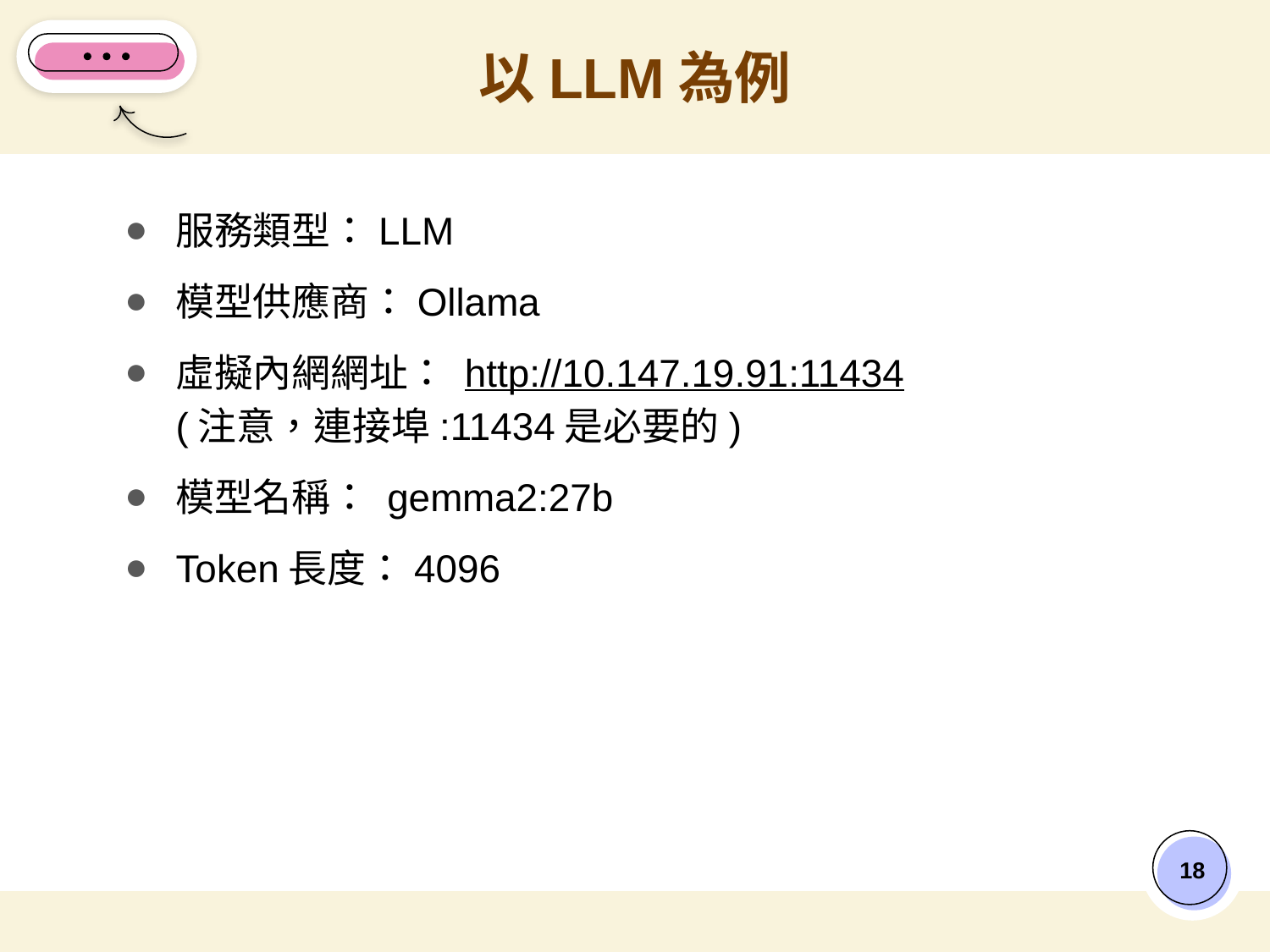

# 以LLM為例
服務類型：LLM
模型供應商：Ollama
虛擬內網網址： http://10.147.19.91:11434
(注意，連接埠:11434是必要的)
模型名稱： gemma2:27b
Token長度：4096
18